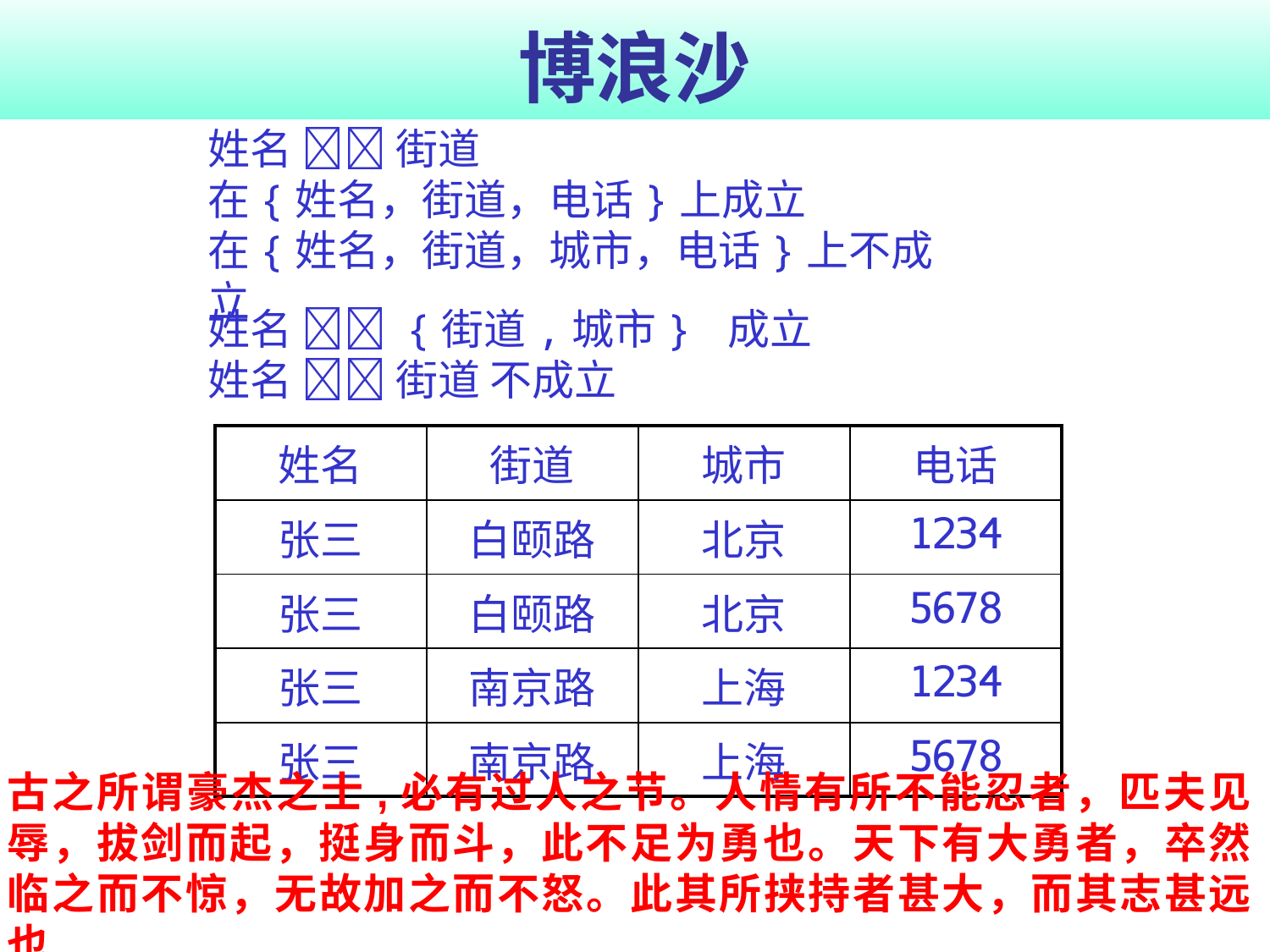

# 博浪沙
姓名 →→ 街道
在{姓名，街道，电话}上成立
在{姓名，街道，城市，电话}上不成立
姓名 →→ {街道,城市} 成立
姓名 →→ 街道 不成立
| 姓名 | 街道 | 城市 | 电话 |
| --- | --- | --- | --- |
| 张三 | 白颐路 | 北京 | 1234 |
| 张三 | 白颐路 | 北京 | 5678 |
| 张三 | 南京路 | 上海 | 1234 |
| 张三 | 南京路 | 上海 | 5678 |
古之所谓豪杰之士,必有过人之节。人情有所不能忍者，匹夫见辱，拔剑而起，挺身而斗，此不足为勇也。天下有大勇者，卒然临之而不惊，无故加之而不怒。此其所挟持者甚大，而其志甚远也